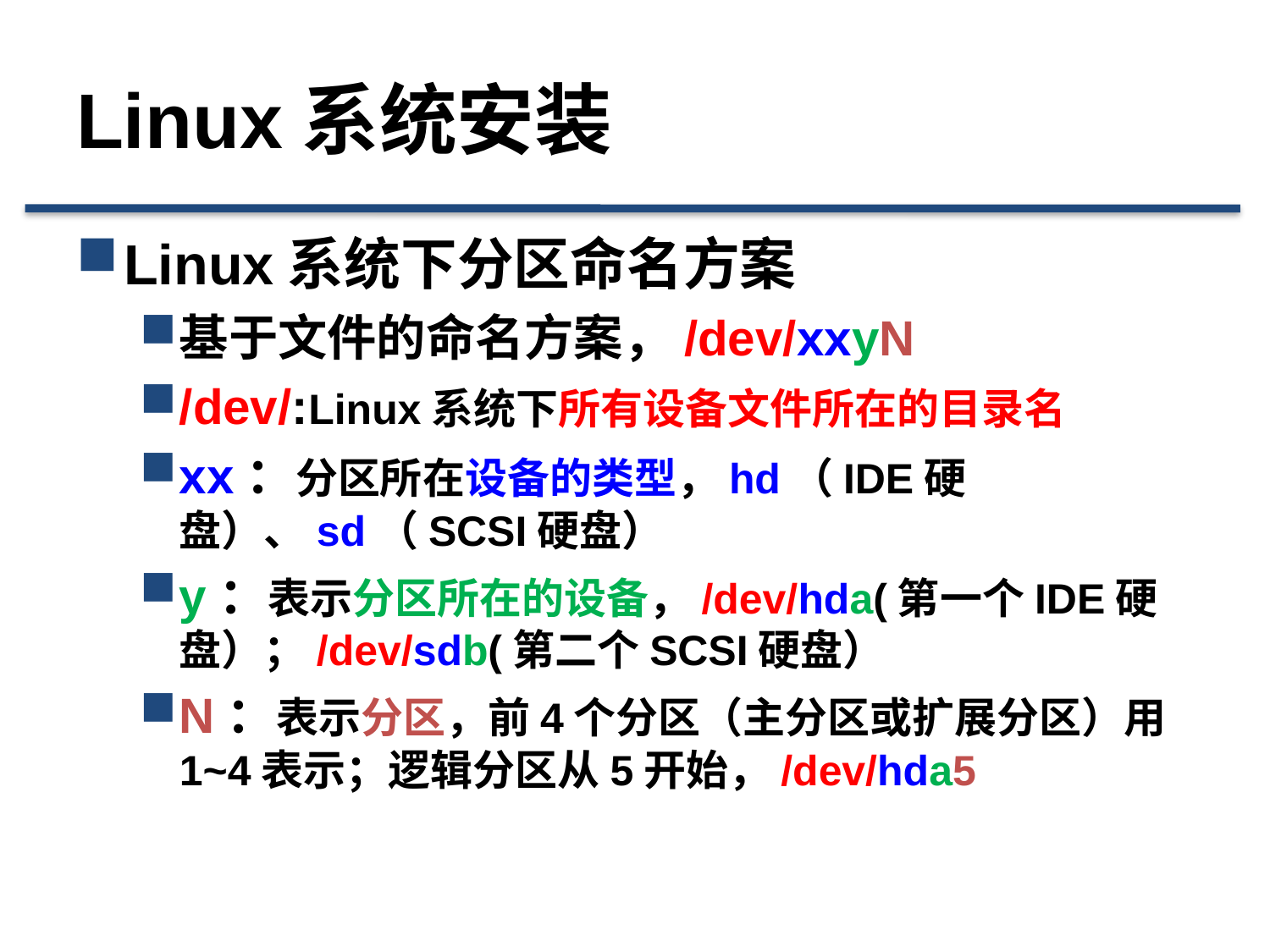

# Linux系统安装
Linux系统下分区命名方案
基于文件的命名方案，/dev/xxyN
/dev/:Linux系统下所有设备文件所在的目录名
xx：分区所在设备的类型，hd（IDE硬盘）、sd（SCSI硬盘）
y：表示分区所在的设备，/dev/hda(第一个IDE硬盘）；/dev/sdb(第二个SCSI硬盘）
N：表示分区，前4个分区（主分区或扩展分区）用1~4表示；逻辑分区从5开始，/dev/hda5